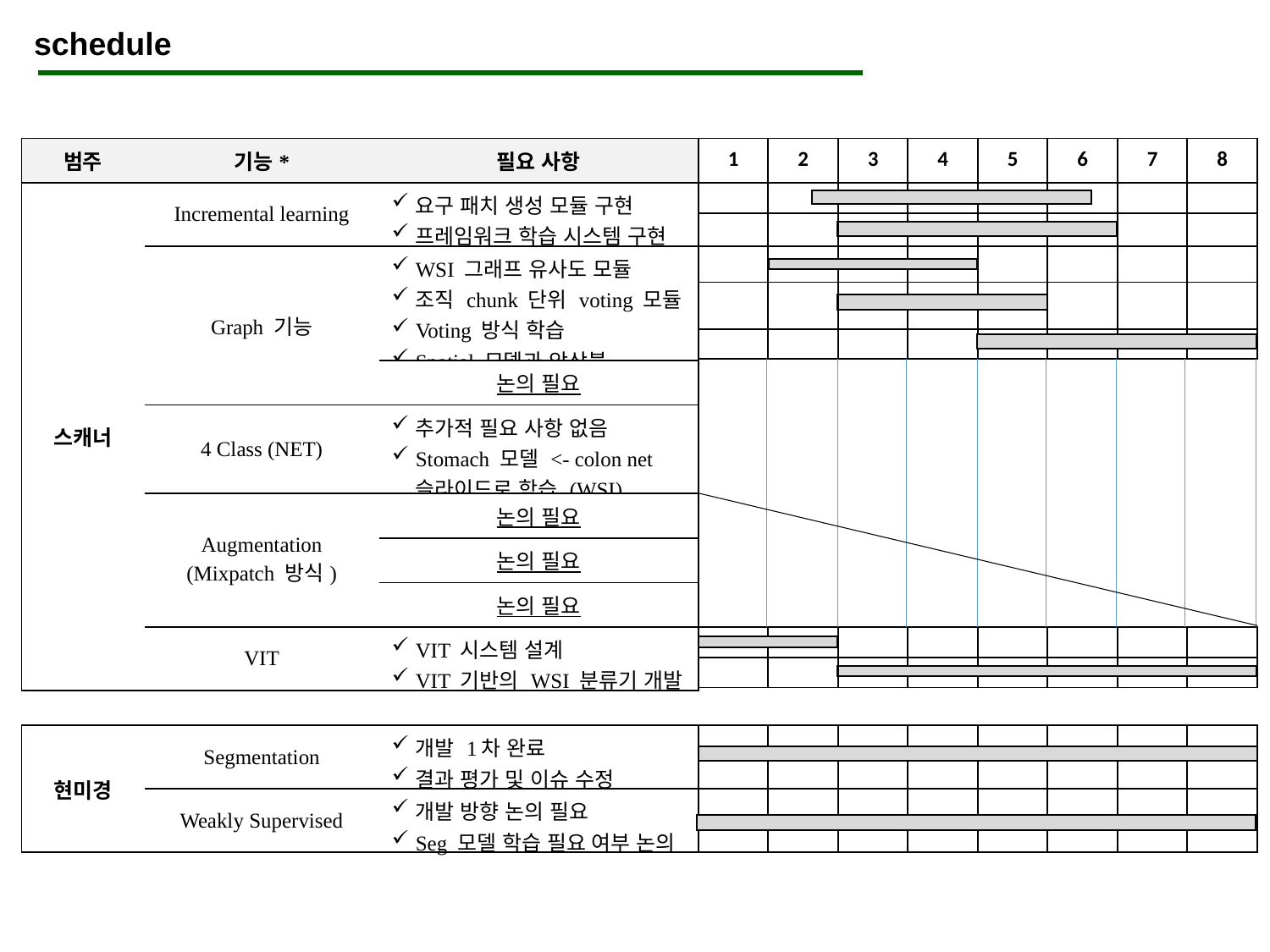

schedule
| 범주 | 기능\* | 필요 사항 |
| --- | --- | --- |
| 스캐너 | Incremental learning | 요구 패치 생성 모듈 구현 프레임워크 학습 시스템 구현 |
|  | Graph 기능 | WSI 그래프 유사도 모듈 조직 chunk 단위 voting 모듈 Voting 방식 학습 Spatial 모델과 앙상블 |
|  |  | 논의 필요 |
|  | 4 Class (NET) | 추가적 필요 사항 없음 Stomach 모델 <- colon net슬라이드로 학습 (WSI) |
|  | Augmentation (Mixpatch 방식) | 논의 필요 |
|  |  | 논의 필요 |
|  |  | 논의 필요 |
|  | VIT | VIT 시스템 설계 VIT 기반의 WSI 분류기 개발 |
| 1 | 2 | 3 | 4 | 5 | 6 | 7 | 8 |
| --- | --- | --- | --- | --- | --- | --- | --- |
|  |  |  |  |  |  |  |  |
|  |  |  |  |  |  |  |  |
|  |  |  |  |  |  |  |  |
|  |  |  |  |  |  |  |  |
|  |  |  |  |  |  |  |  |

|  |  |  |  |  |  |  |  |
| --- | --- | --- | --- | --- | --- | --- | --- |
|  |  |  |  |  |  |  |  |

| 현미경 | Segmentation | 개발 1차 완료 결과 평가 및 이슈 수정 |
| --- | --- | --- |
|  | Weakly Supervised | 개발 방향 논의 필요 Seg 모델 학습 필요 여부 논의 |
|  |  |  |  |  |  |  |  |
| --- | --- | --- | --- | --- | --- | --- | --- |
|  |  |  |  |  |  |  |  |